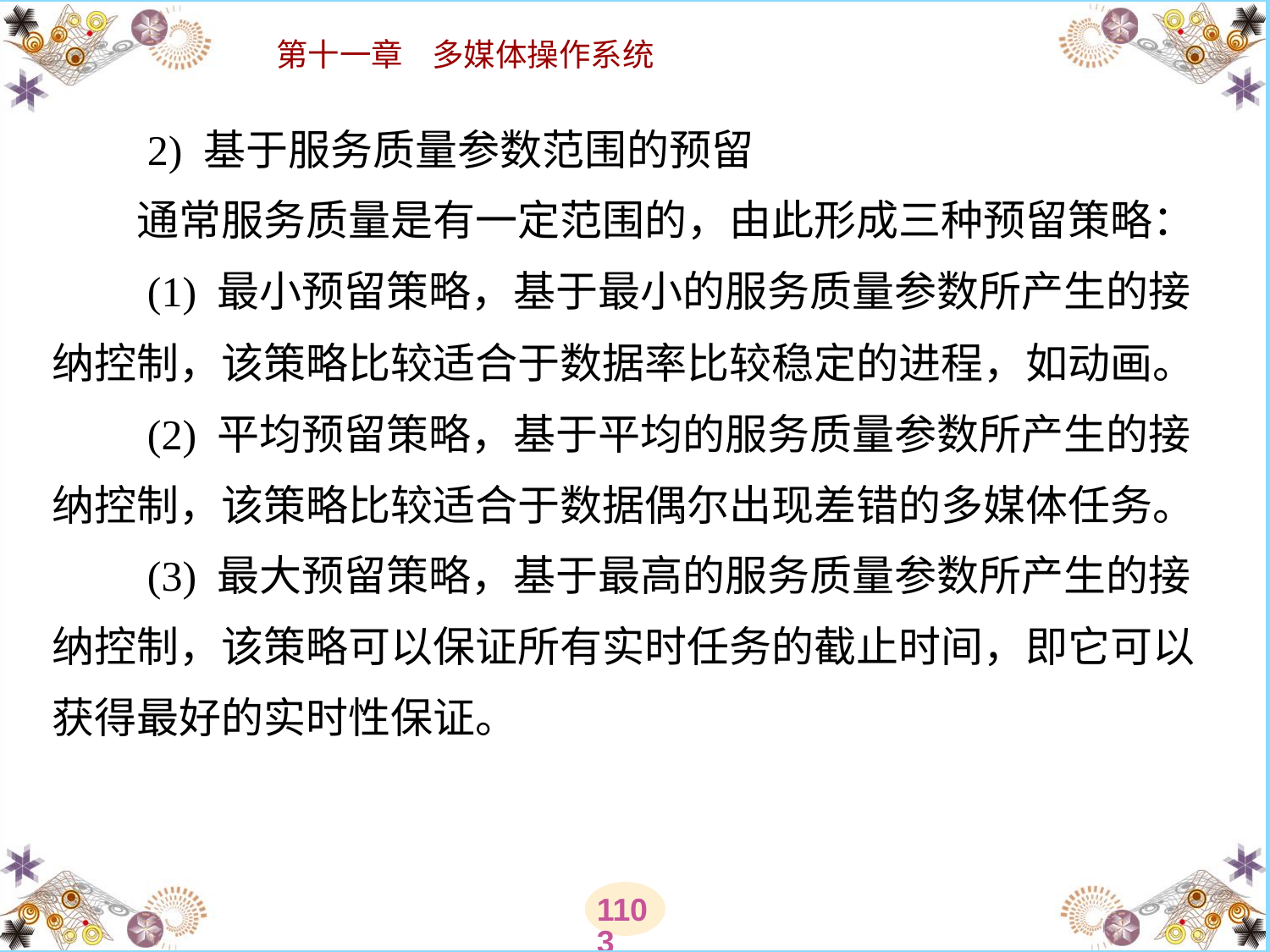

# 2) 基于服务质量参数范围的预留 　　通常服务质量是有一定范围的，由此形成三种预留策略： 　　(1) 最小预留策略，基于最小的服务质量参数所产生的接纳控制，该策略比较适合于数据率比较稳定的进程，如动画。 　　(2) 平均预留策略，基于平均的服务质量参数所产生的接纳控制，该策略比较适合于数据偶尔出现差错的多媒体任务。 　　(3) 最大预留策略，基于最高的服务质量参数所产生的接纳控制，该策略可以保证所有实时任务的截止时间，即它可以获得最好的实时性保证。